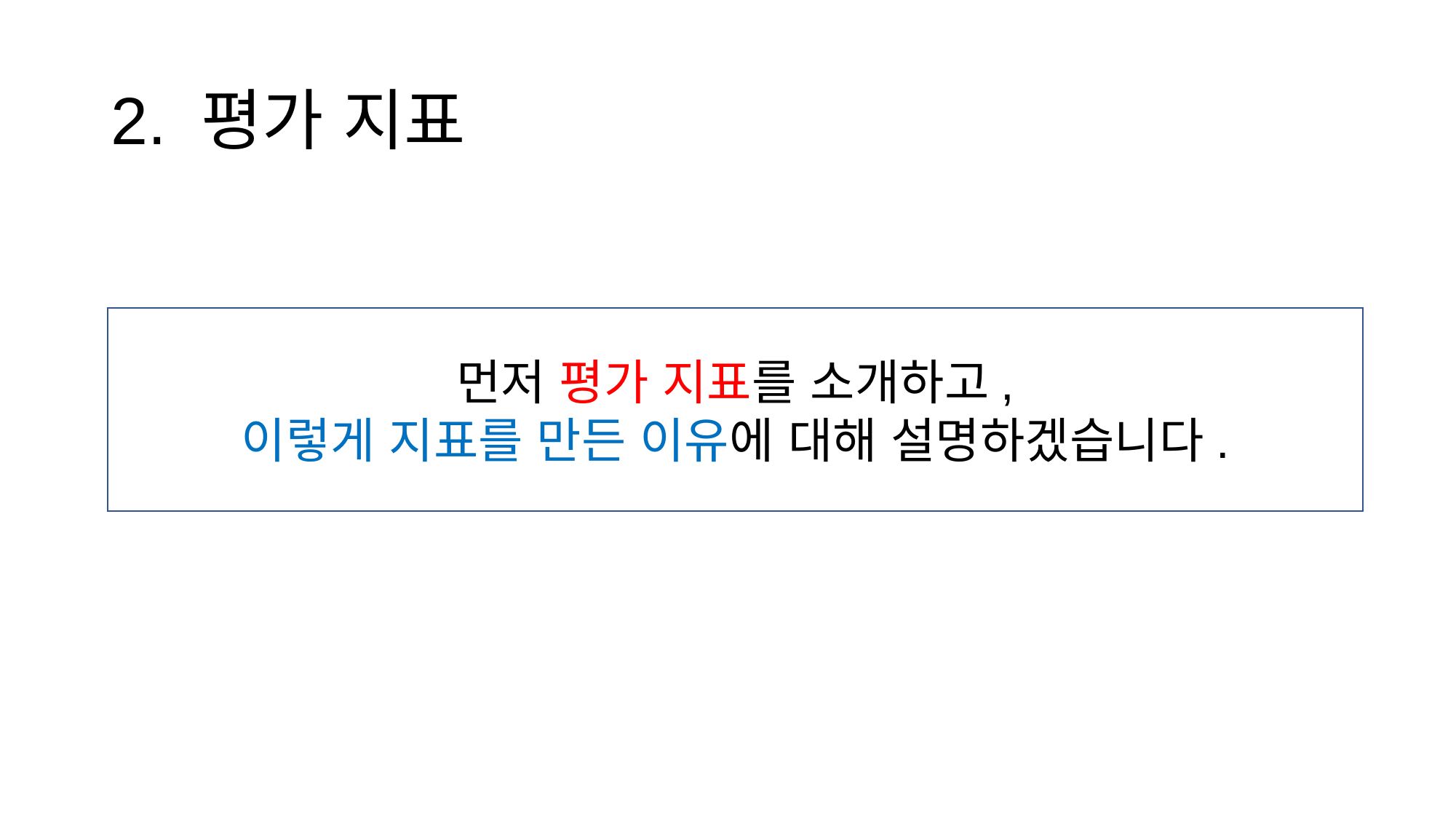

# 2. 평가 지표
먼저 평가 지표를 소개하고,
이렇게 지표를 만든 이유에 대해 설명하겠습니다.